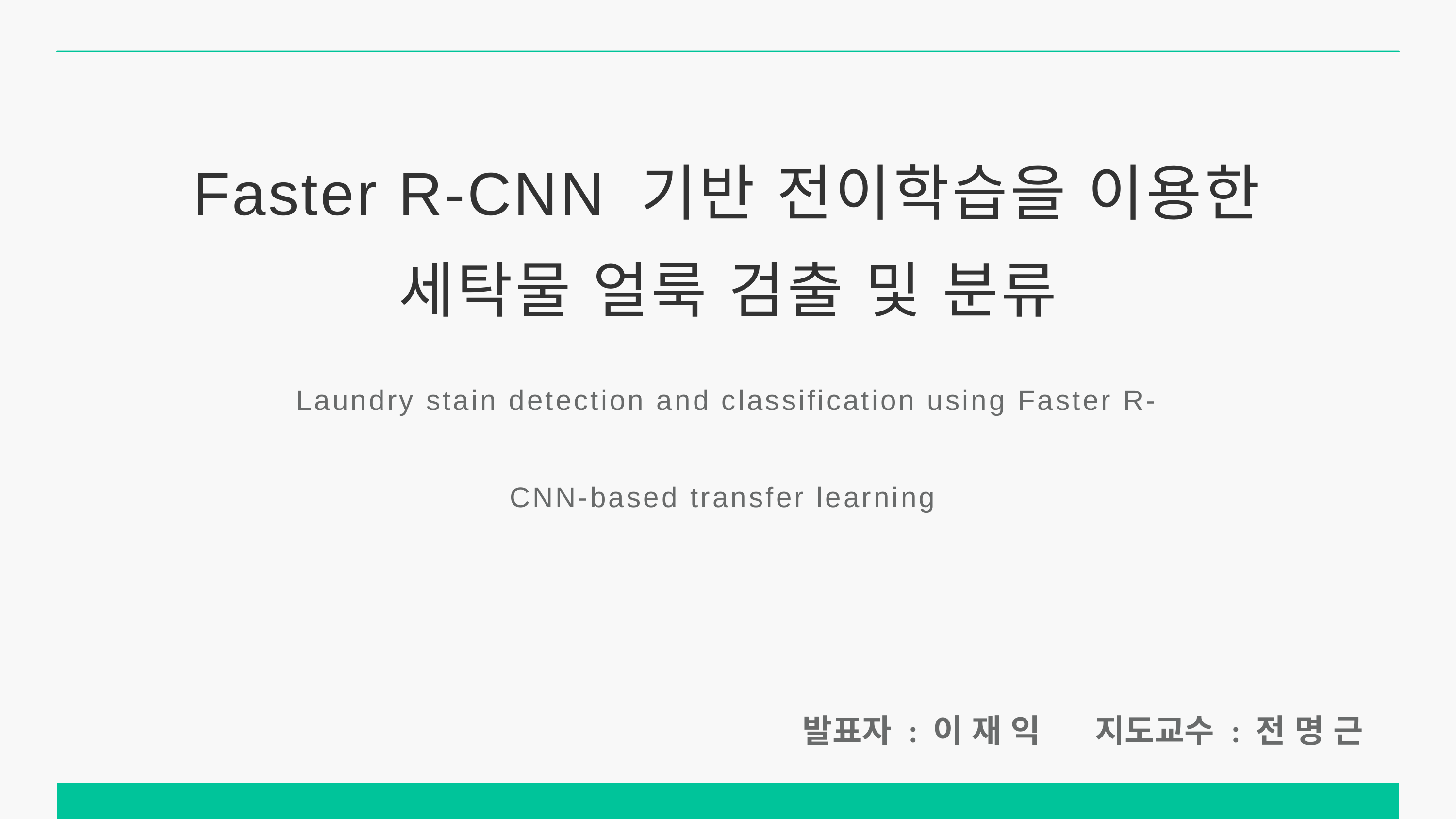

Faster R-CNN 기반 전이학습을 이용한 세탁물 얼룩 검출 및 분류
Laundry stain detection and classification using Faster R-CNN-based transfer learning
발표자 : 이 재 익      지도교수 : 전 명 근